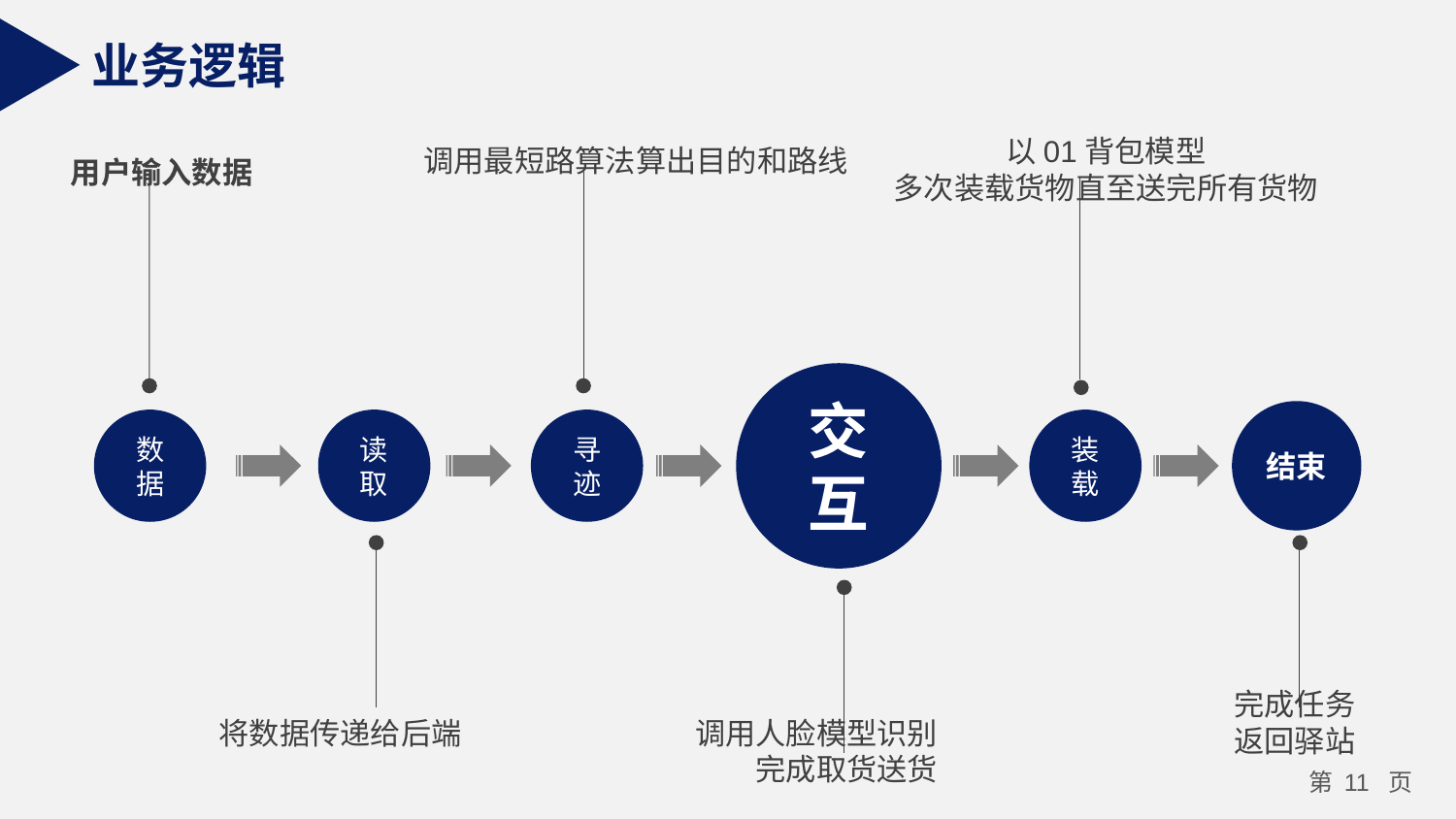

业务逻辑
以01背包模型
多次装载货物直至送完所有货物

调用最短路算法算出目的和路线

用户输入数据

交互
结束
数据
读取
寻迹
装载

将数据传递给后端

完成任务
返回驿站

调用人脸模型识别
完成取货送货